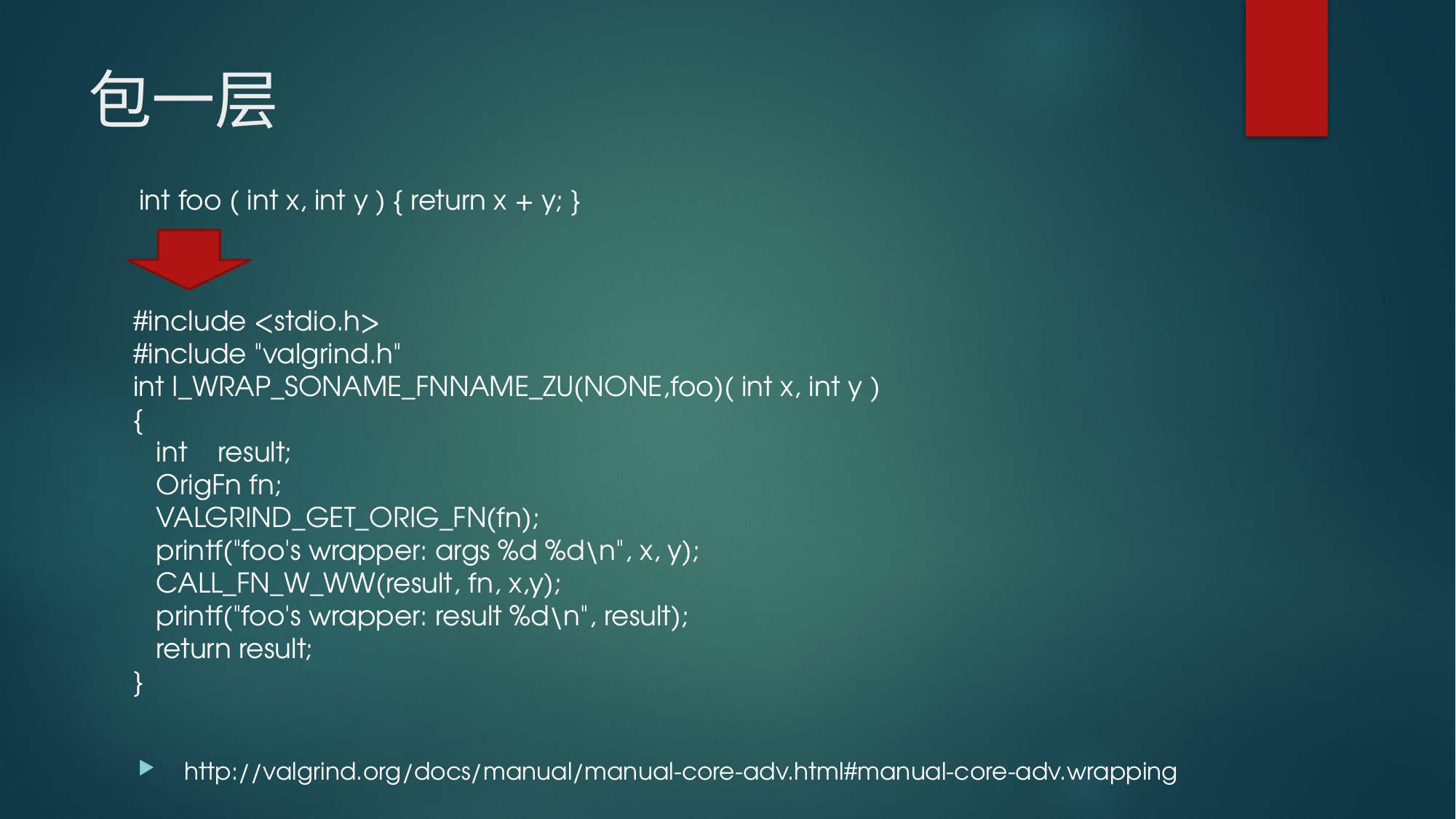

# 包一层
int foo ( int x, int y ) { return x + y; }

#include <stdio.h>
#include "valgrind.h"
int I_WRAP_SONAME_FNNAME_ZU(NONE,foo)( int x, int y )
{
   int    result;
   OrigFn fn;
   VALGRIND_GET_ORIG_FN(fn);
   printf("foo's wrapper: args %d %d\n", x, y);
   CALL_FN_W_WW(result, fn, x,y);
   printf("foo's wrapper: result %d\n", result);
   return result;
}
http://valgrind.org/docs/manual/manual-core-adv.html#manual-core-adv.wrapping